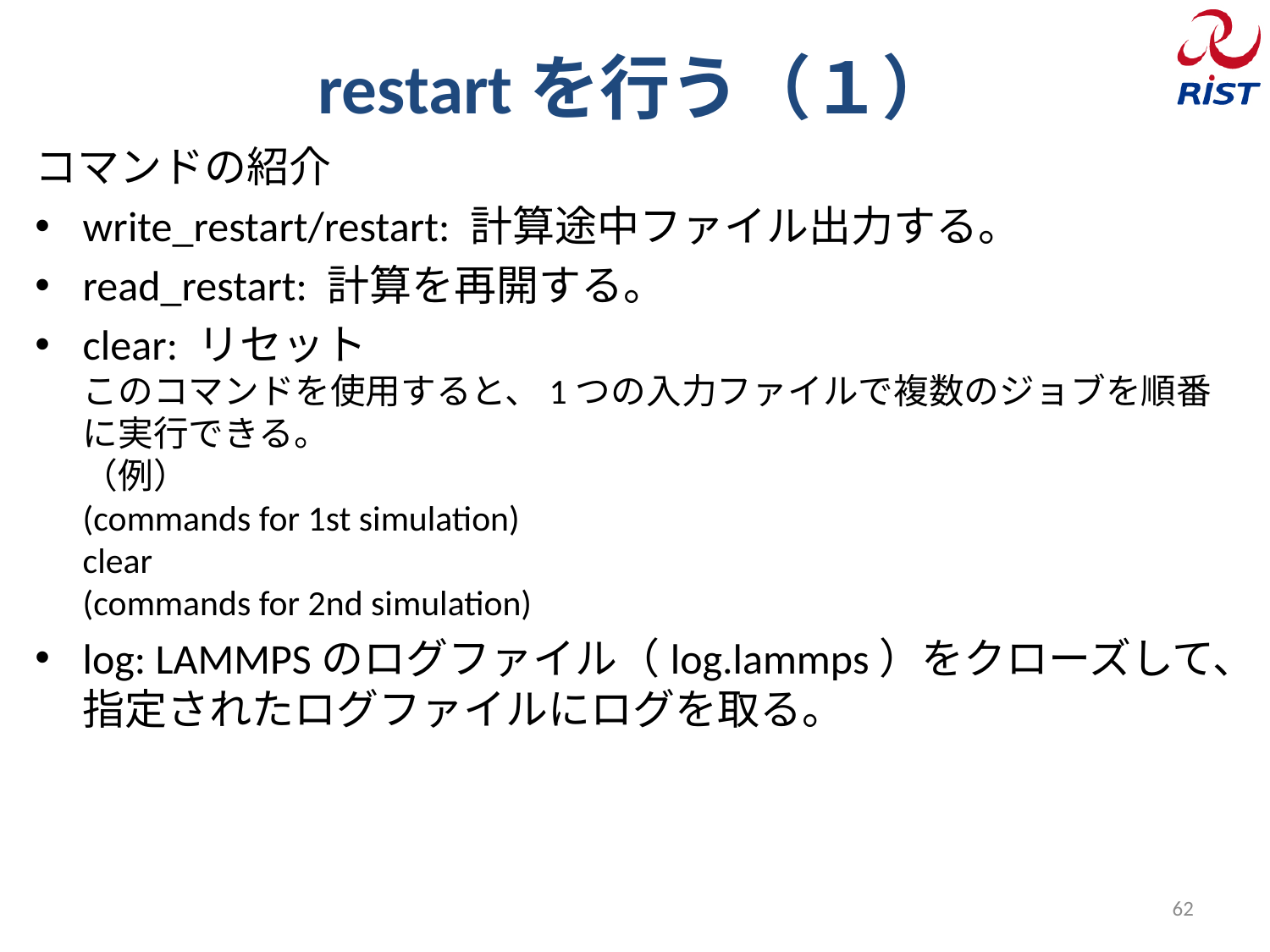

# restartを行う（１）
コマンドの紹介
write_restart/restart: 計算途中ファイル出力する。
read_restart: 計算を再開する。
clear: リセット
このコマンドを使用すると、1つの入力ファイルで複数のジョブを順番に実行できる。
（例）
(commands for 1st simulation)
clear
(commands for 2nd simulation)
log: LAMMPSのログファイル（log.lammps）をクローズして、指定されたログファイルにログを取る。
62